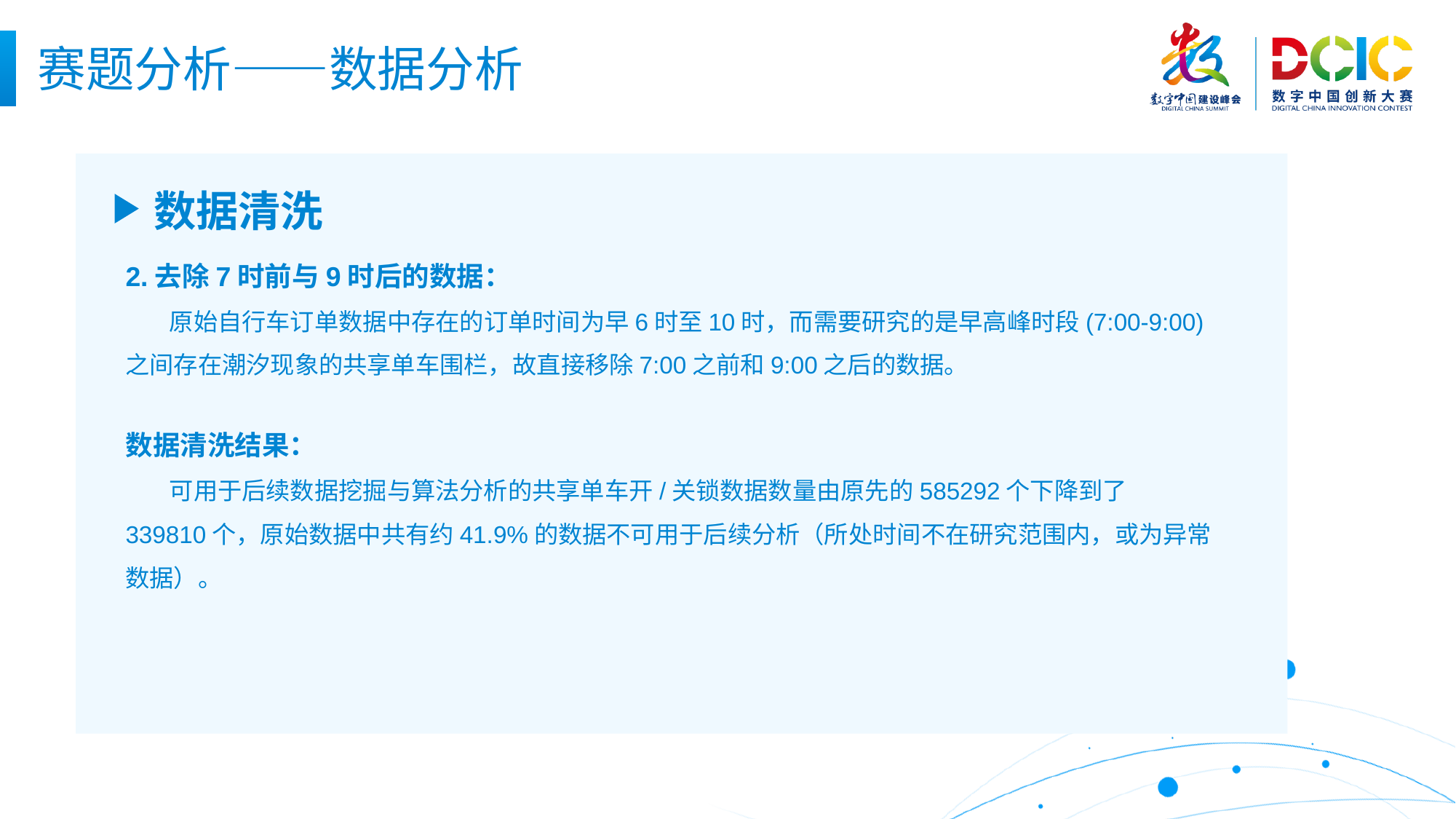

赛题分析——数据分析

 数据清洗

2.去除7时前与9时后的数据：
       原始自行车订单数据中存在的订单时间为早6时至10时，而需要研究的是早高峰时段(7:00-9:00)之间存在潮汐现象的共享单车围栏，故直接移除7:00之前和9:00之后的数据。

数据清洗结果：
       可用于后续数据挖掘与算法分析的共享单车开/关锁数据数量由原先的585292个下降到了339810个，原始数据中共有约41.9%的数据不可用于后续分析（所处时间不在研究范围内，或为异常数据）。